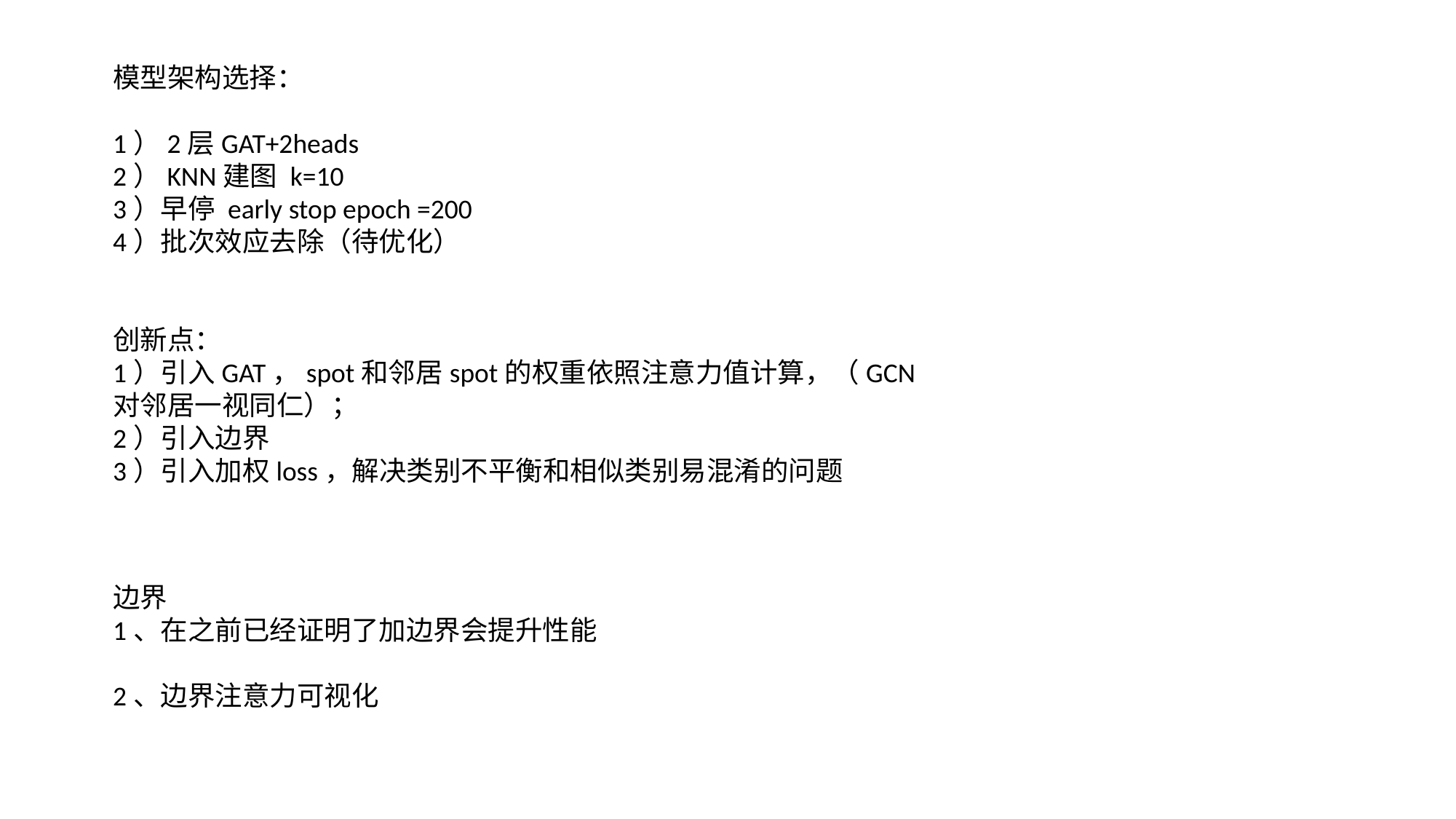

模型架构选择：

1）2层GAT+2heads
2）KNN建图 k=10
3）早停 early stop epoch =200
4）批次效应去除（待优化）

创新点：
1）引入GAT，spot和邻居spot的权重依照注意力值计算，（GCN对邻居一视同仁）；
2）引入边界
3）引入加权loss，解决类别不平衡和相似类别易混淆的问题

边界
1、在之前已经证明了加边界会提升性能

2、边界注意力可视化